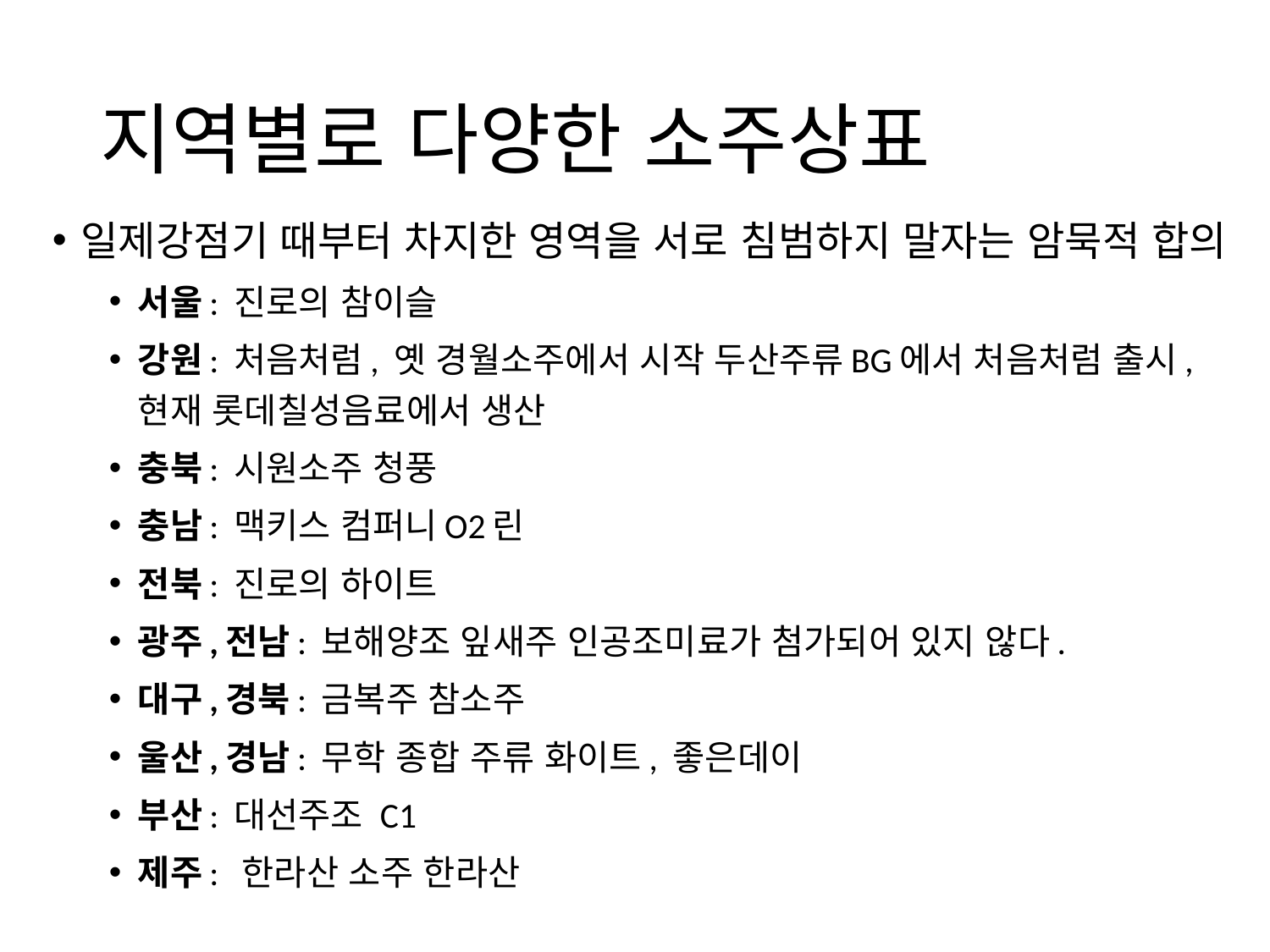

# 지역별로 다양한 소주상표
일제강점기 때부터 차지한 영역을 서로 침범하지 말자는 암묵적 합의
서울: 진로의 참이슬
강원: 처음처럼, 옛 경월소주에서 시작 두산주류BG에서 처음처럼 출시, 현재 롯데칠성음료에서 생산
충북: 시원소주 청풍
충남: 맥키스 컴퍼니O2린
전북: 진로의 하이트
광주,전남: 보해양조 잎새주 인공조미료가 첨가되어 있지 않다.
대구,경북: 금복주 참소주
울산,경남: 무학 종합 주류 화이트, 좋은데이
부산: 대선주조 C1
제주:  한라산 소주 한라산